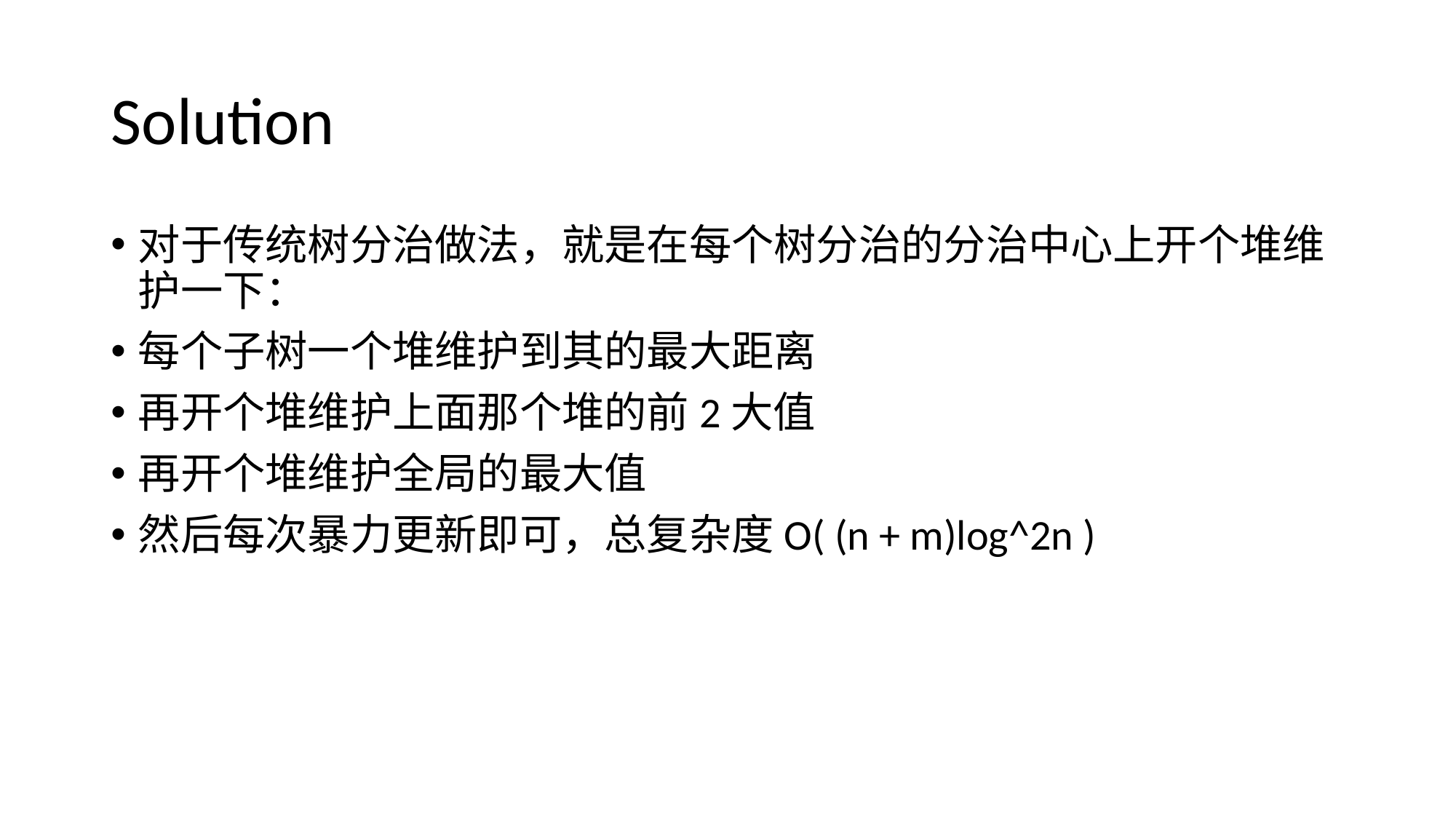

# Solution
对于传统树分治做法，就是在每个树分治的分治中心上开个堆维护一下：
每个子树一个堆维护到其的最大距离
再开个堆维护上面那个堆的前2大值
再开个堆维护全局的最大值
然后每次暴力更新即可，总复杂度O( (n + m)log^2n )